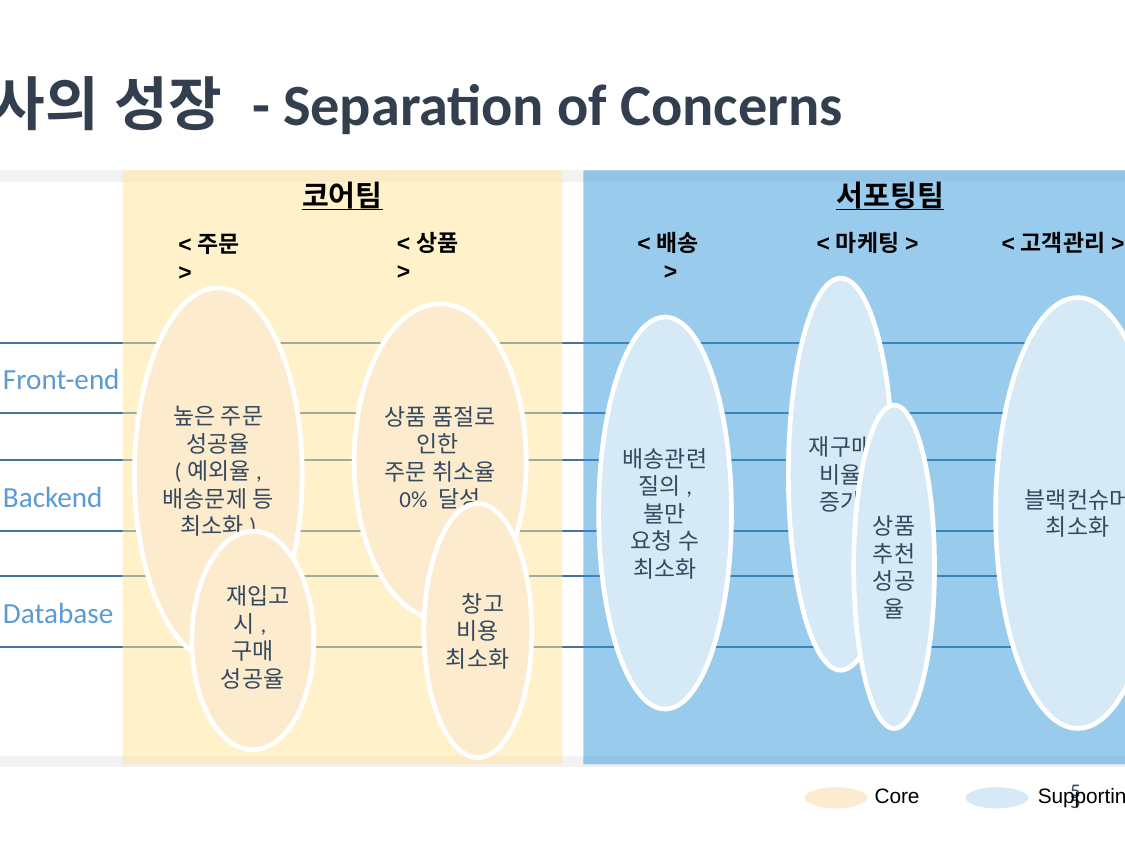

# 회사의 성장 - Separation of Concerns
코어팀
서포팅팀

<마케팅>
<상품>
<배송>
<고객관리>
<주문>
재구매 비율 증가
상품 추천성공율
높은 주문 성공율
(예외율, 배송문제 등 최소화)
 재입고 시,
구매 성공율
블랙컨슈머 최소화
상품 품절로 인한
주문 취소율 0% 달성
 창고 비용 최소화
배송관련 질의, 불만 요청 수 최소화
Front-end
Backend
Database
Core
 Supporting